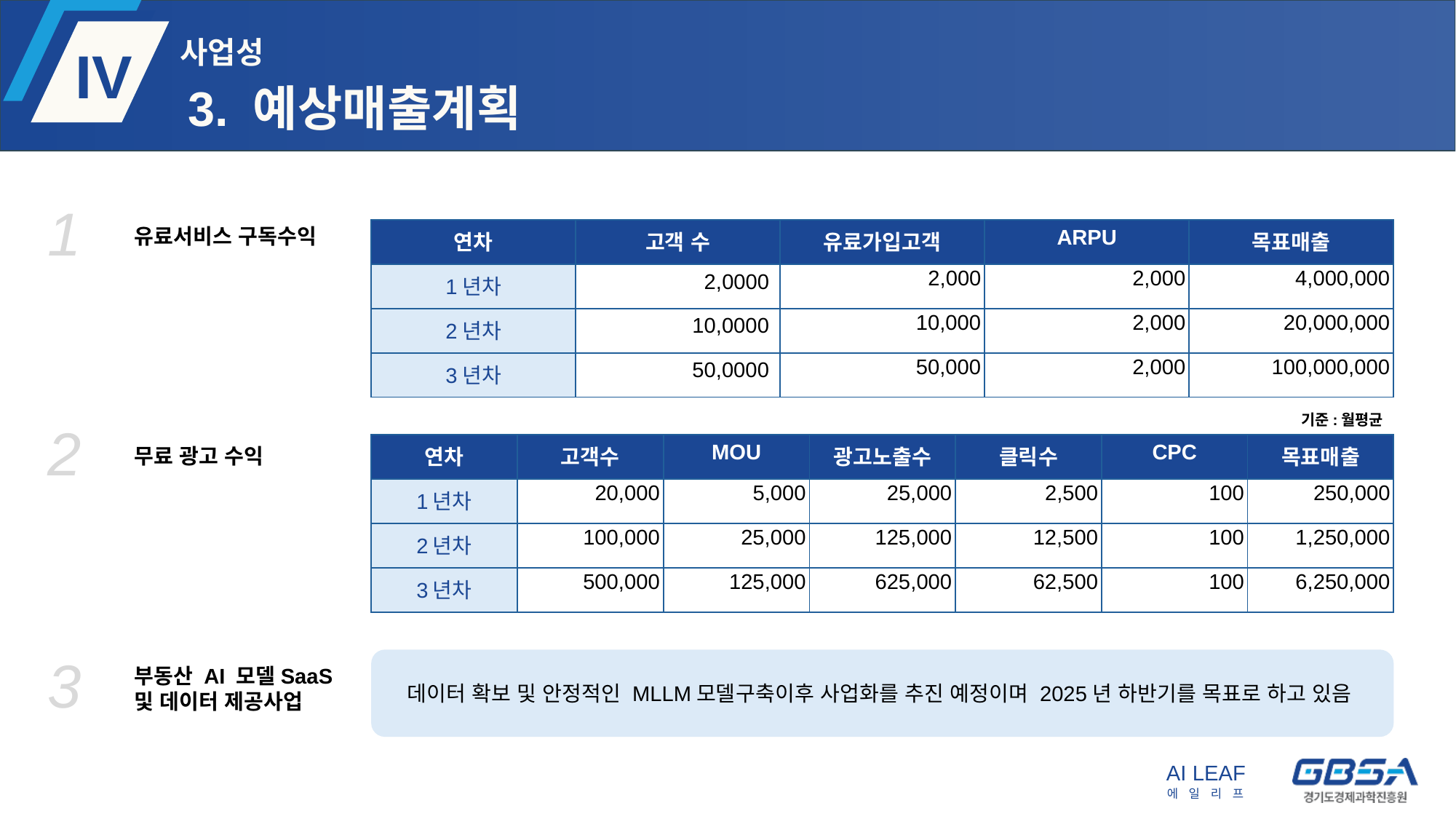

# 3. 예상매출계획
1
유료서비스 구독수익
| 연차 | 고객 수 | 유료가입고객 | ARPU | 목표매출 |
| --- | --- | --- | --- | --- |
| 1년차 | 2,0000 | 2,000 | 2,000 | 4,000,000 |
| 2년차 | 10,0000 | 10,000 | 2,000 | 20,000,000 |
| 3년차 | 50,0000 | 50,000 | 2,000 | 100,000,000 |
기준:월평균
2
| 연차 | 고객수 | MOU | 광고노출수 | 클릭수 | CPC | 목표매출 |
| --- | --- | --- | --- | --- | --- | --- |
| 1년차 | 20,000 | 5,000 | 25,000 | 2,500 | 100 | 250,000 |
| 2년차 | 100,000 | 25,000 | 125,000 | 12,500 | 100 | 1,250,000 |
| 3년차 | 500,000 | 125,000 | 625,000 | 62,500 | 100 | 6,250,000 |
무료 광고 수익
3

데이터 확보 및 안정적인 MLLM모델구축이후 사업화를 추진 예정이며 2025년 하반기를 목표로 하고 있음
부동산 AI 모델SaaS 및 데이터 제공사업